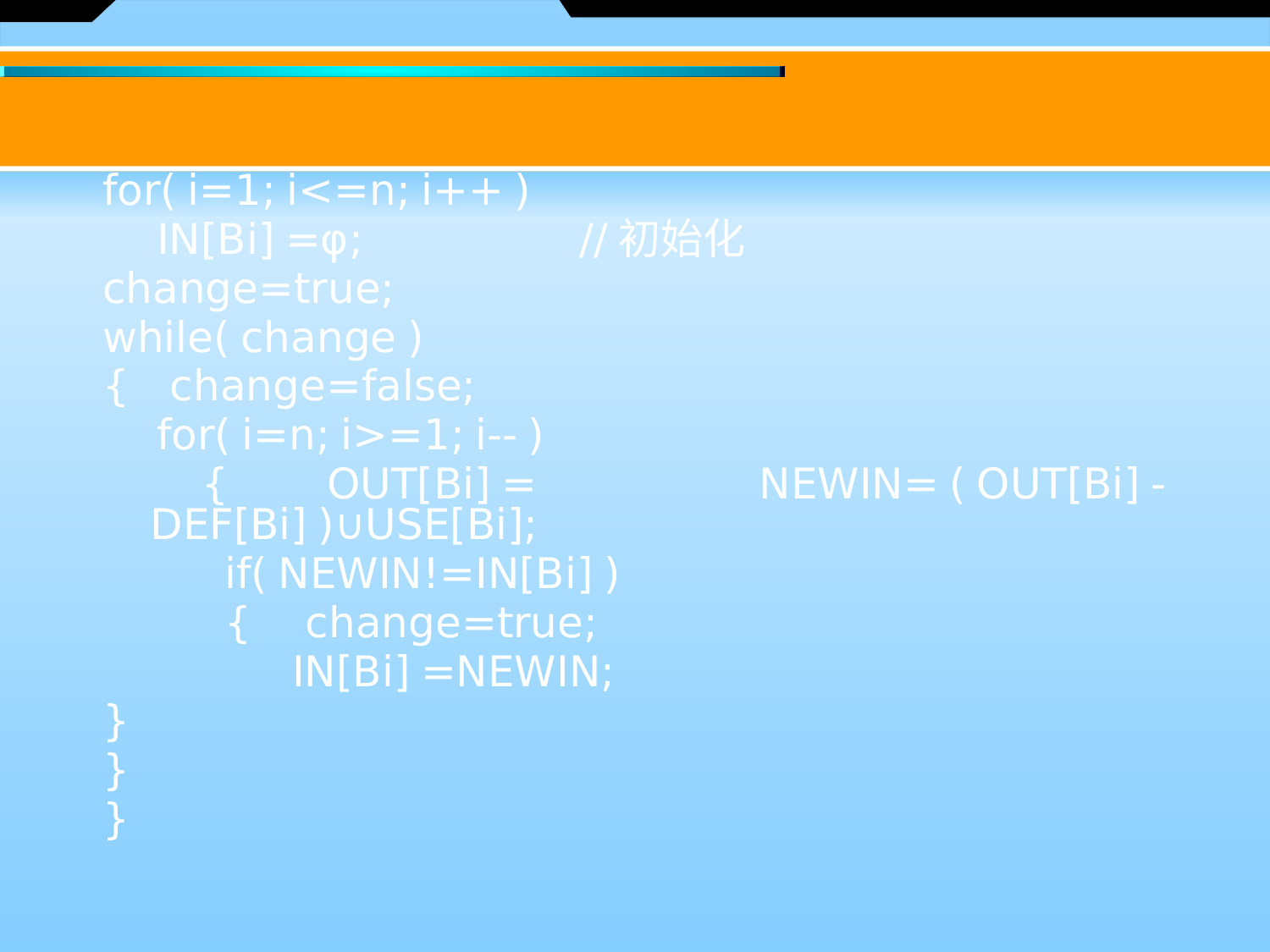

#
for( i=1; i<=n; i++ )
    IN[Bi] =φ;                //初始化
change=true;
while( change )
{   change=false;
    for( i=n; i>=1; i-- )
    {    OUT[Bi] =         NEWIN= ( OUT[Bi] -DEF[Bi] )∪USE[Bi];
         if( NEWIN!=IN[Bi] )
         {    change=true;
              IN[Bi] =NEWIN;
}
}
}